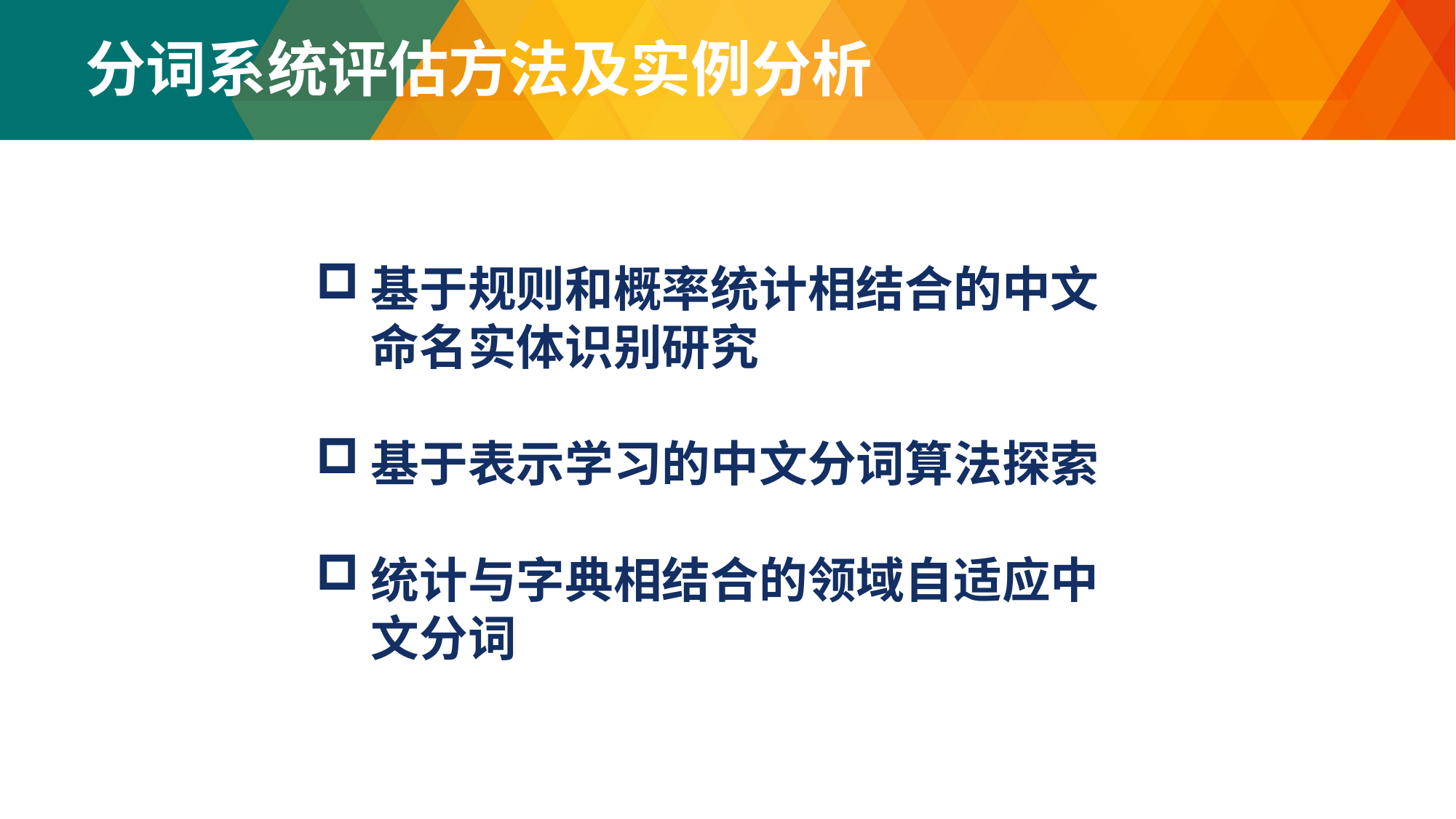

分词系统评估方法及实例分析
基于规则和概率统计相结合的中文命名实体识别研究

基于表示学习的中文分词算法探索

统计与字典相结合的领域自适应中文分词